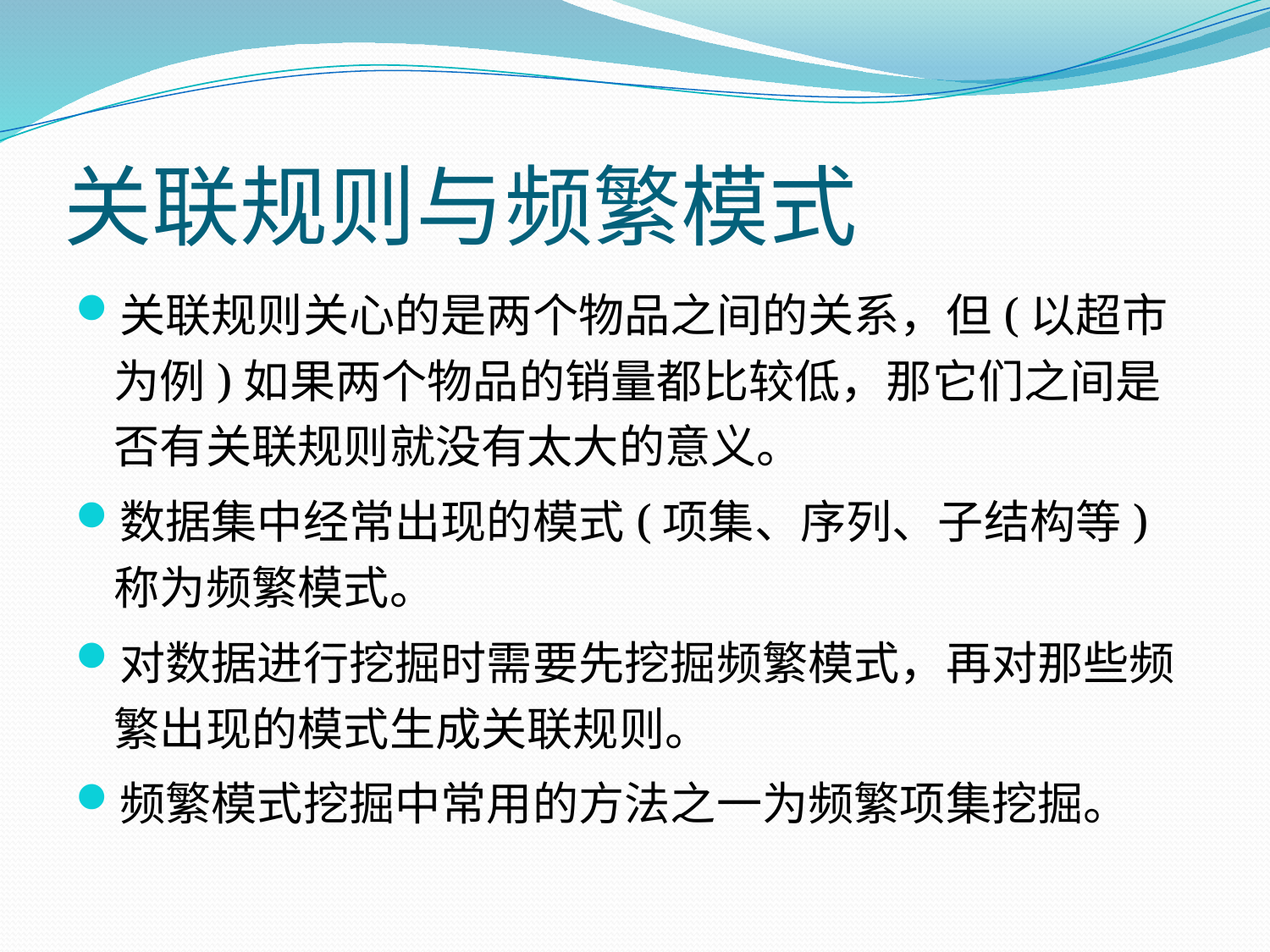

# 关联规则与频繁模式
关联规则关心的是两个物品之间的关系，但(以超市为例)如果两个物品的销量都比较低，那它们之间是否有关联规则就没有太大的意义。
数据集中经常出现的模式(项集、序列、子结构等)称为频繁模式。
对数据进行挖掘时需要先挖掘频繁模式，再对那些频繁出现的模式生成关联规则。
频繁模式挖掘中常用的方法之一为频繁项集挖掘。